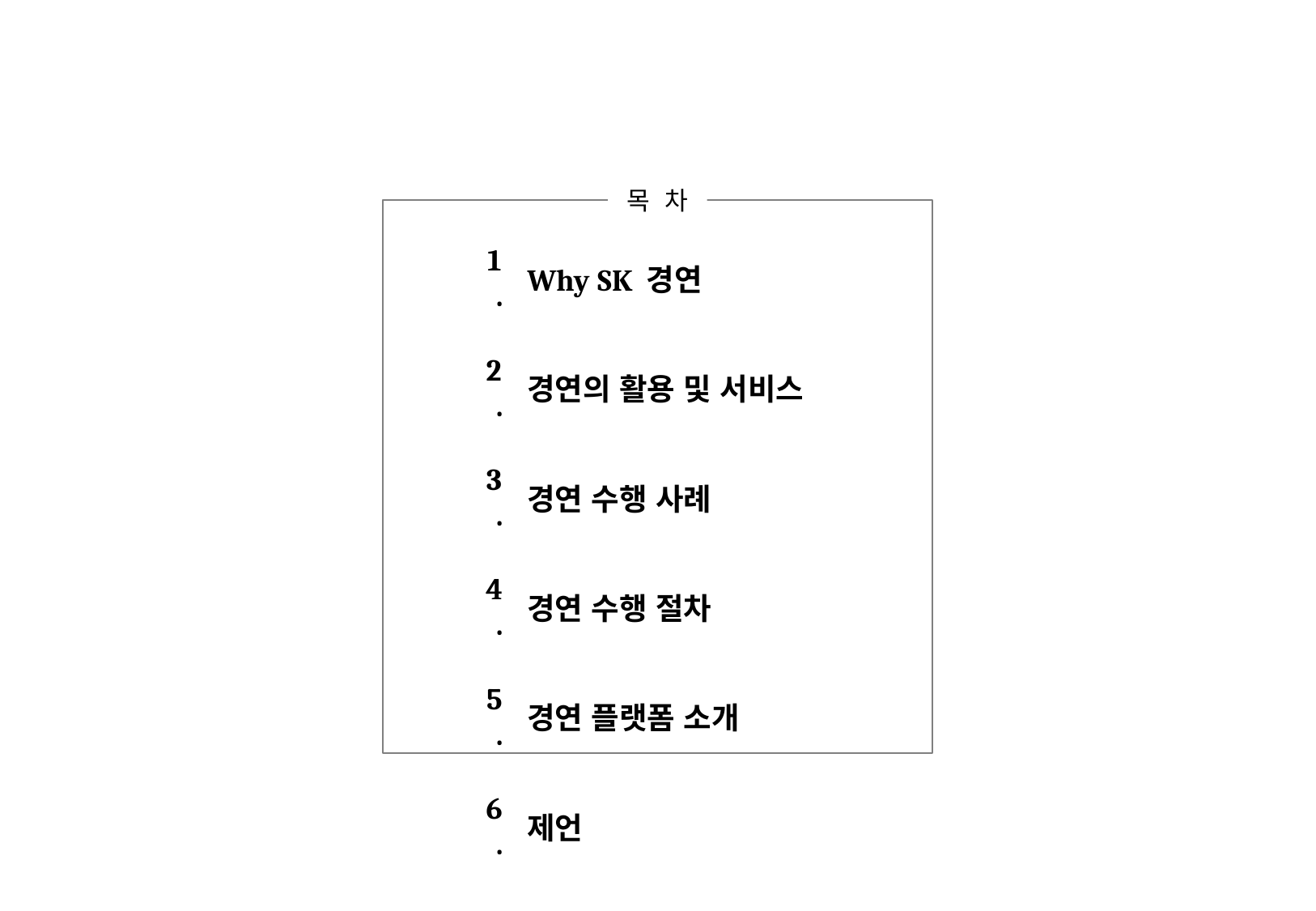

목  차

| 1. | Why SK 경연 |
| --- | --- |
| 2. | 경연의 활용 및 서비스 |
| 3. | 경연 수행 사례 |
| 4. | 경연 수행 절차 |
| 5. | 경연 플랫폼 소개 |
| 6. | 제언 |